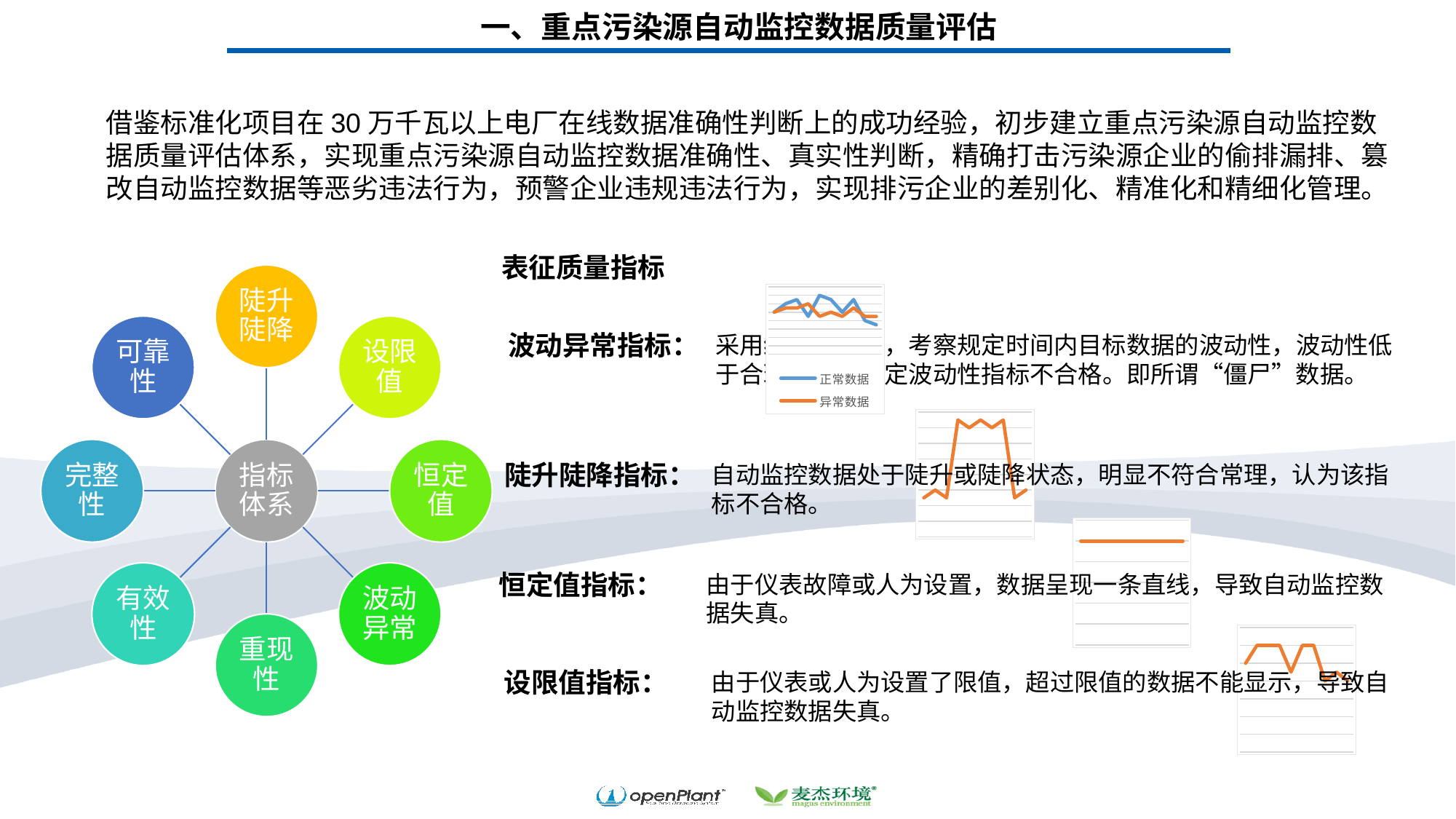

一、重点污染源自动监控数据质量评估
借鉴标准化项目在30万千瓦以上电厂在线数据准确性判断上的成功经验，初步建立重点污染源自动监控数据质量评估体系，实现重点污染源自动监控数据准确性、真实性判断，精确打击污染源企业的偷排漏排、篡改自动监控数据等恶劣违法行为，预警企业违规违法行为，实现排污企业的差别化、精准化和精细化管理。
指标体系

陡升陡降

设限值

恒定值

波动异常

重现性

有效性

完整性

可靠性
表征质量指标

### Chart

| Category |  |  |
|---|---|---|
| 1 | 1.0 | 1.0 |
| 2 | 1.2 | 1.1 |
| 3 | 1.3 | 1.1 |
| 4 | 0.9 | 1.2 |
| 5 | 1.4 | 0.9 |
| 6 | 1.3 | 1.0 |
| 7 | 1.0 | 0.9 |
| 8 | 1.3 | 1.1 |
| 9 | 0.8 | 0.9 |
| 10 | 0.7 | 0.9 |
波动异常指标：
采用统计学方法，考察规定时间内目标数据的波动性，波动性低于合理值时，认定波动性指标不合格。即所谓“僵尸”数据。

### Chart

| Category |  |
|---|---|
| 1 | 0.5 |
| 2 | 0.6 |
| 3 | 0.5 |
| 4 | 1.5 |
| 5 | 1.4 |
| 6 | 1.5 |
| 7 | 1.4 |
| 8 | 1.5 |
| 9 | 0.5 |
| 10 | 0.6 |
陡升陡降指标：
自动监控数据处于陡升或陡降状态，明显不符合常理，认为该指标不合格。

### Chart

| Category |  |
|---|---|
| 1 | 1.0 |
| 2 | 1.0 |
| 3 | 1.0 |
| 4 | 1.0 |
| 5 | 1.0 |
| 6 | 1.0 |
| 7 | 1.0 |
| 8 | 1.0 |
| 9 | 1.0 |
| 10 | 1.0 |
恒定值指标：
由于仪表故障或人为设置，数据呈现一条直线，导致自动监控数据失真。

### Chart

| Category |  |
|---|---|
| 1 | 1.0 |
| 2 | 1.2 |
| 3 | 1.2 |
| 4 | 1.2 |
| 5 | 0.9 |
| 6 | 1.2 |
| 7 | 1.2 |
| 8 | 0.8 |
| 9 | 0.9 |
| 10 | 0.8 |
设限值指标：
由于仪表或人为设置了限值，超过限值的数据不能显示，导致自动监控数据失真。